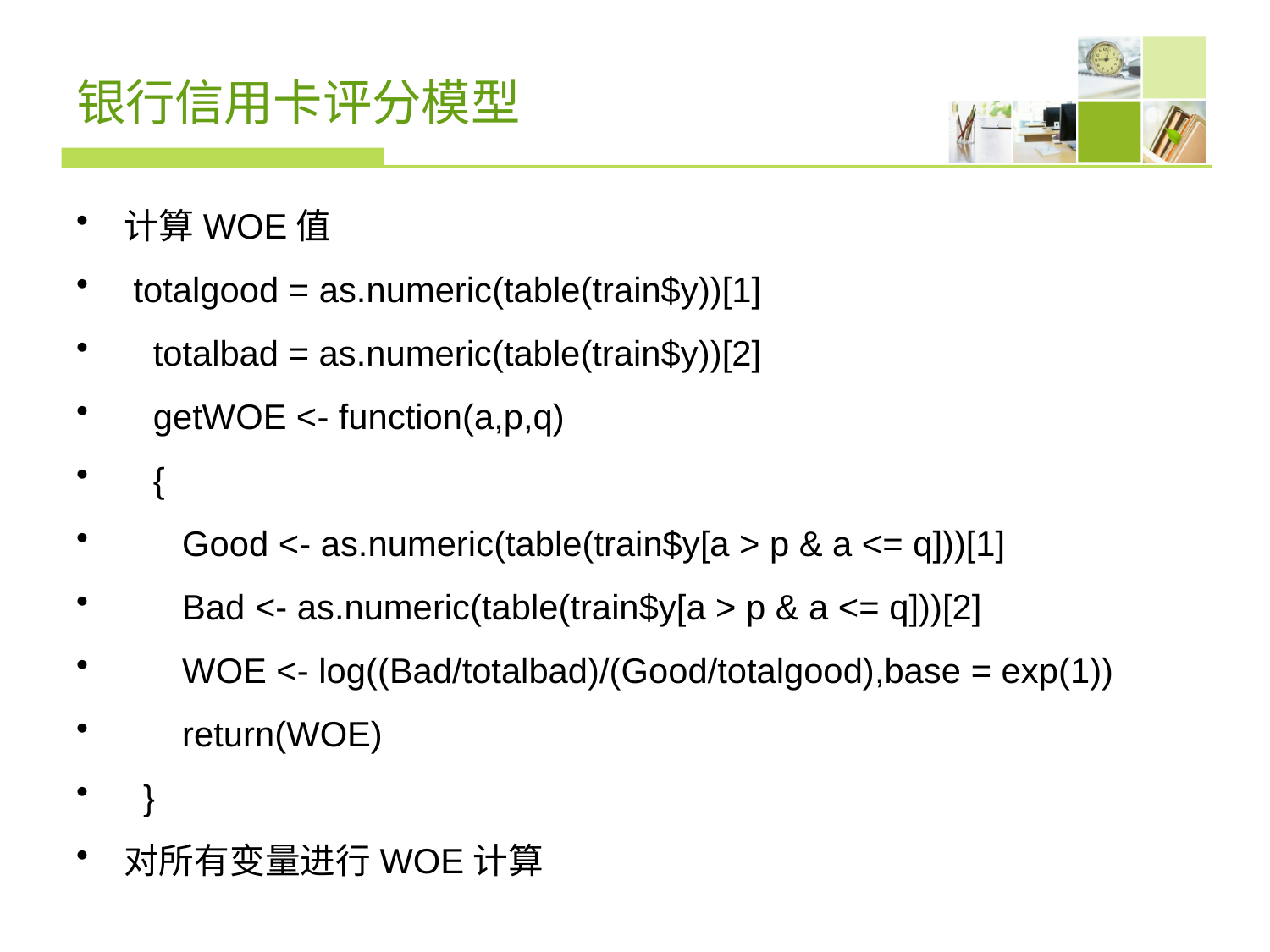

# 银行信用卡评分模型
计算WOE值
 totalgood = as.numeric(table(train$y))[1]
   totalbad = as.numeric(table(train$y))[2]
   getWOE <- function(a,p,q)
   {
      Good <- as.numeric(table(train$y[a > p & a <= q]))[1]
      Bad <- as.numeric(table(train$y[a > p & a <= q]))[2]
      WOE <- log((Bad/totalbad)/(Good/totalgood),base = exp(1))
      return(WOE)
  }
对所有变量进行WOE计算